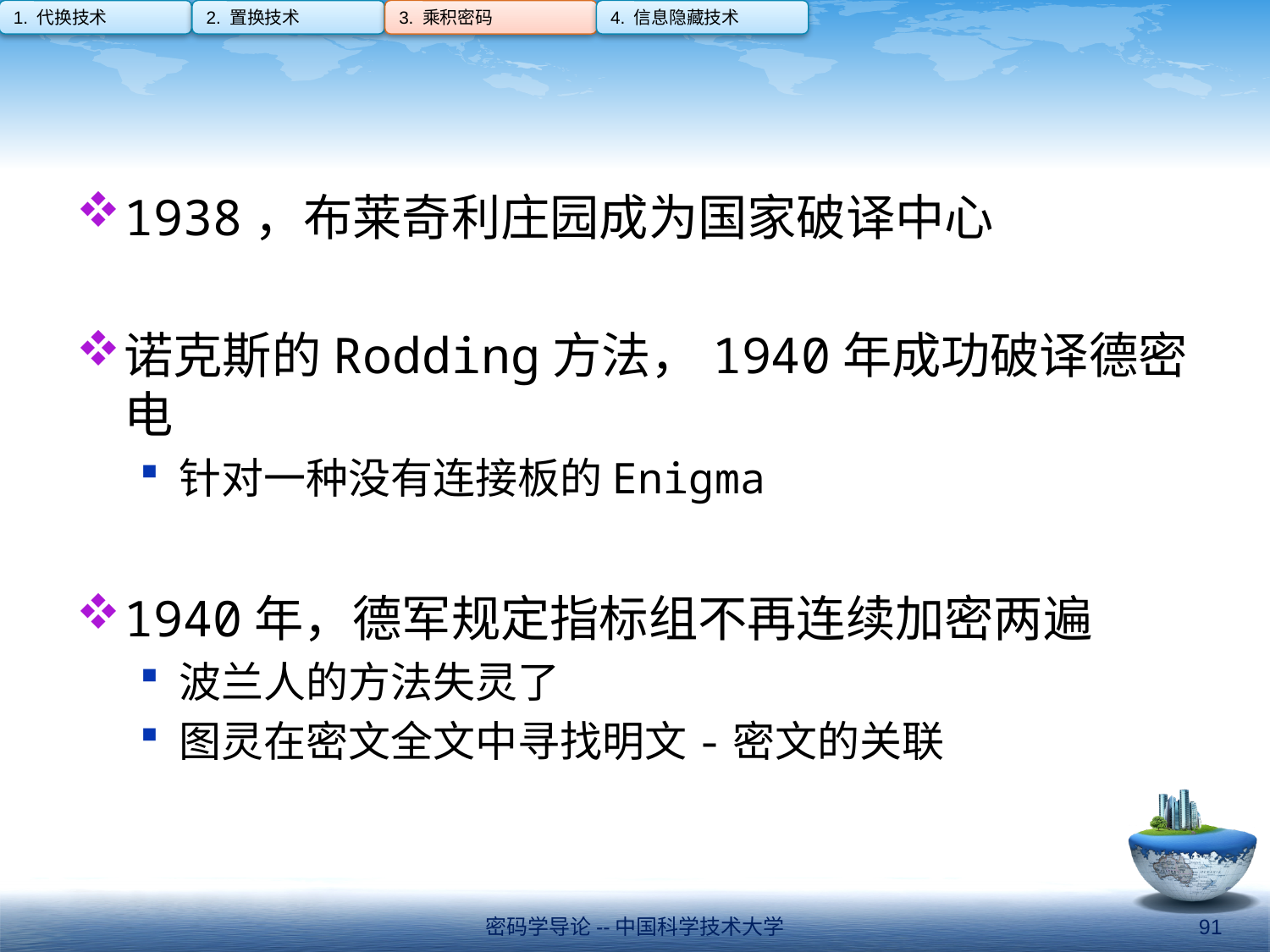

1. 代换技术
2. 置换技术
3. 乘积密码
4. 信息隐藏技术
#
1938，布莱奇利庄园成为国家破译中心

诺克斯的Rodding方法，1940年成功破译德密电
针对一种没有连接板的Enigma

1940年，德军规定指标组不再连续加密两遍
波兰人的方法失灵了
图灵在密文全文中寻找明文-密文的关联

密码学导论--中国科学技术大学
91